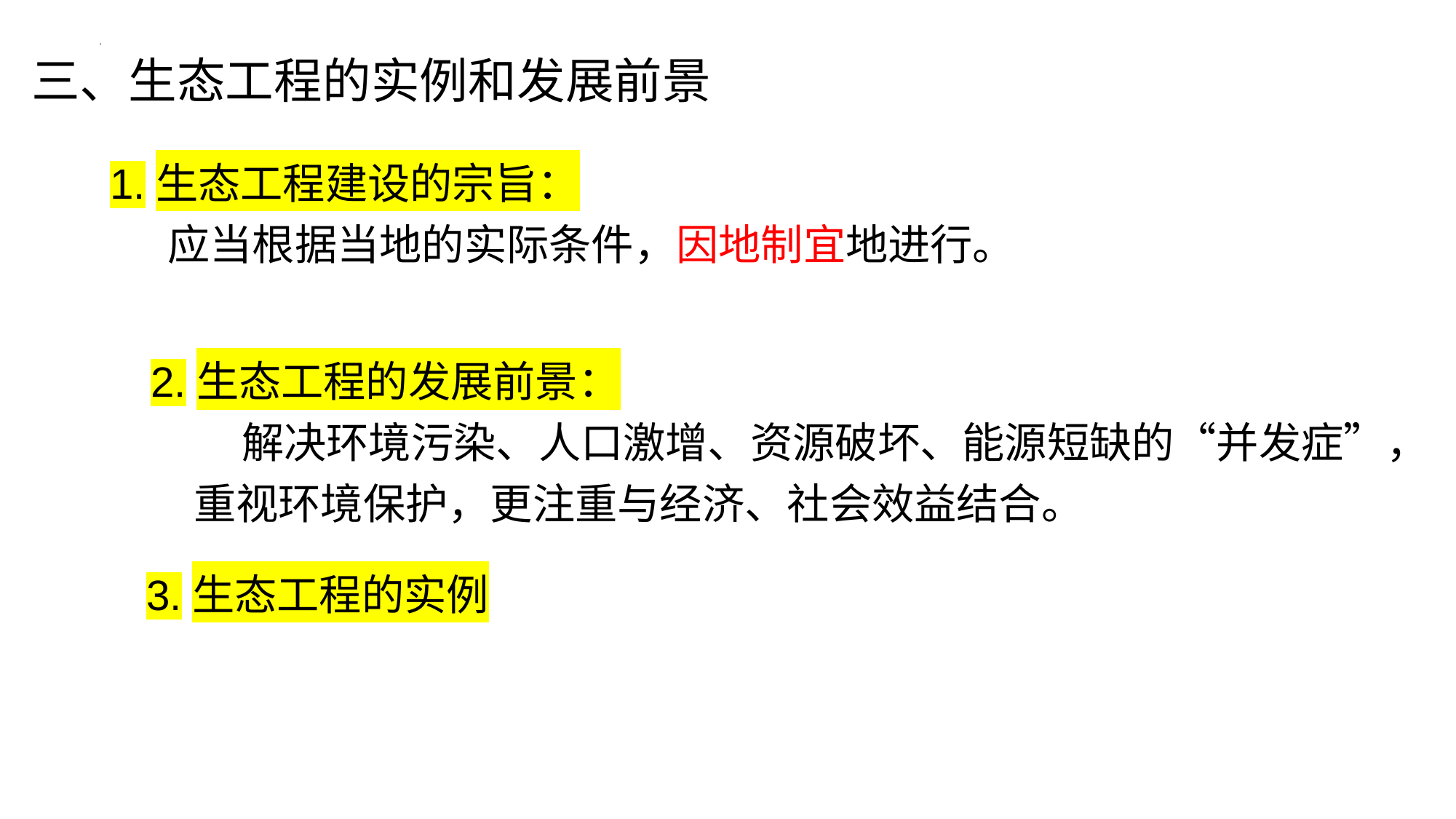

三、生态工程的实例和发展前景
    1.生态工程建设的宗旨：
          应当根据当地的实际条件，因地制宜地进行。
2.生态工程的发展前景：
    解决环境污染、人口激增、资源破坏、能源短缺的“并发症”，重视环境保护，更注重与经济、社会效益结合。

3.生态工程的实例